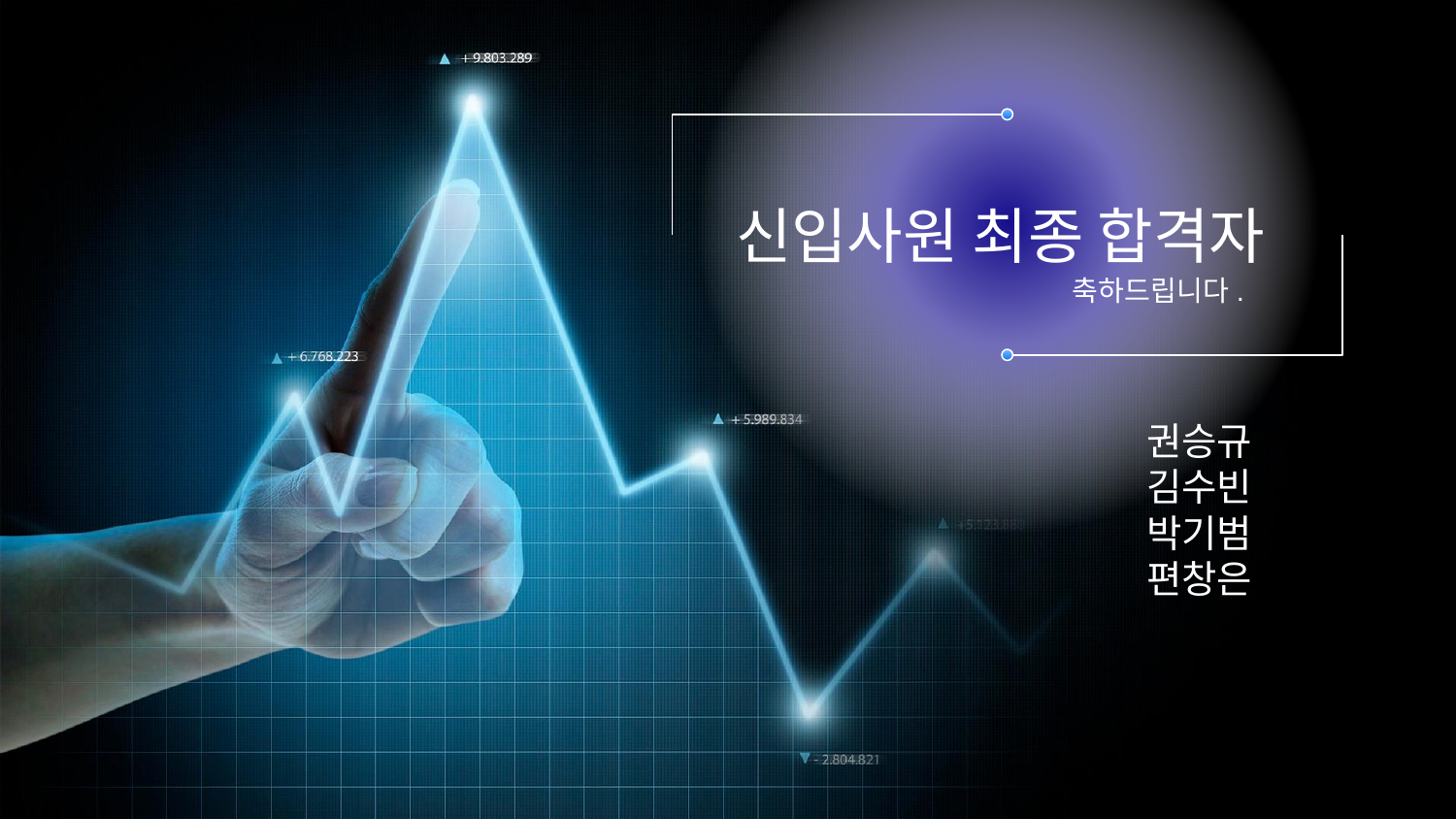

# 신입사원 최종 합격자
축하드립니다.

권승규
김수빈
박기범
편창은